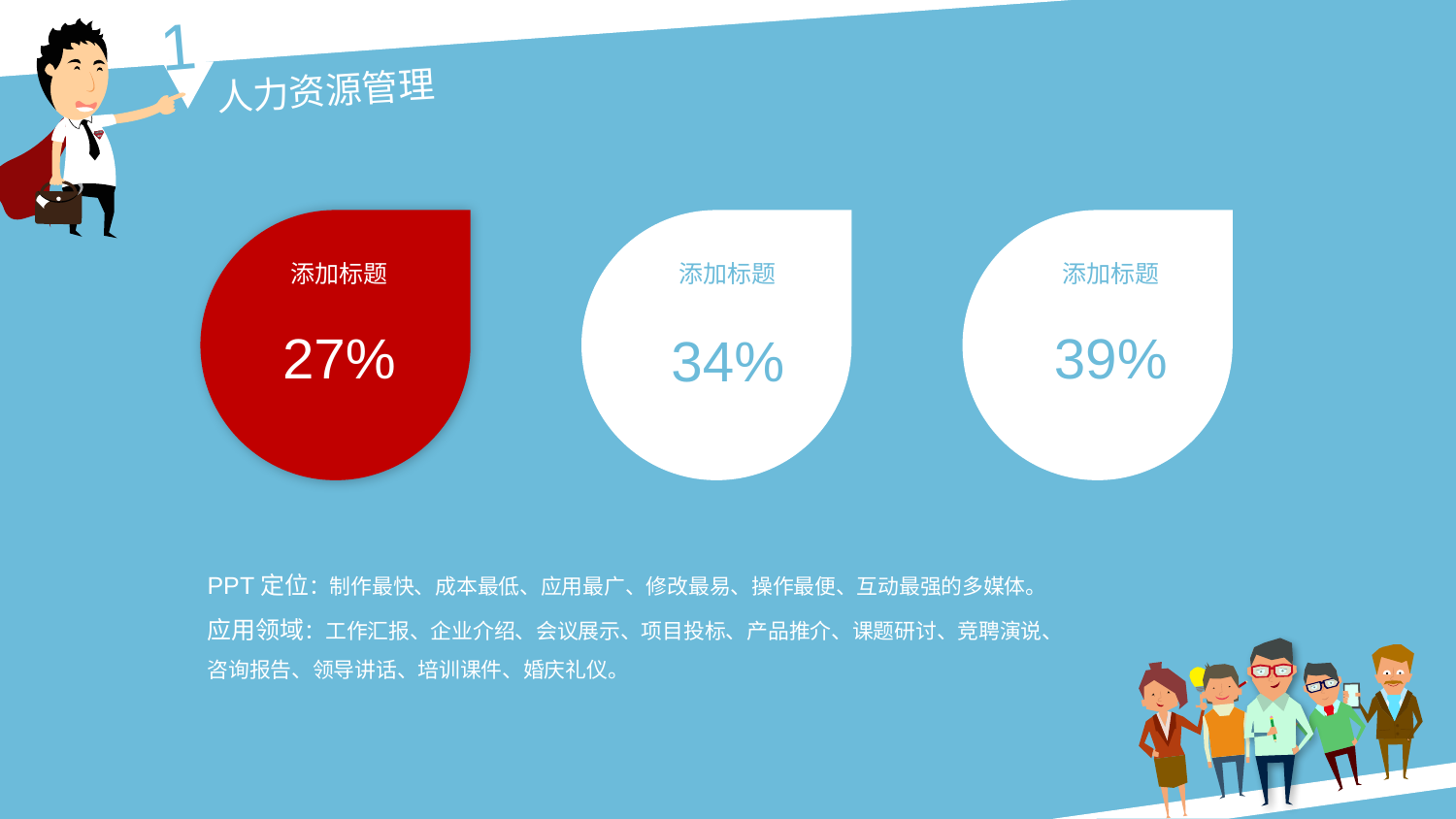

1
人力资源管理

添加标题
添加标题
34%
添加标题
39%
27%
PPT定位：制作最快、成本最低、应用最广、修改最易、操作最便、互动最强的多媒体。
应用领域：工作汇报、企业介绍、会议展示、项目投标、产品推介、课题研讨、竞聘演说、咨询报告、领导讲话、培训课件、婚庆礼仪。